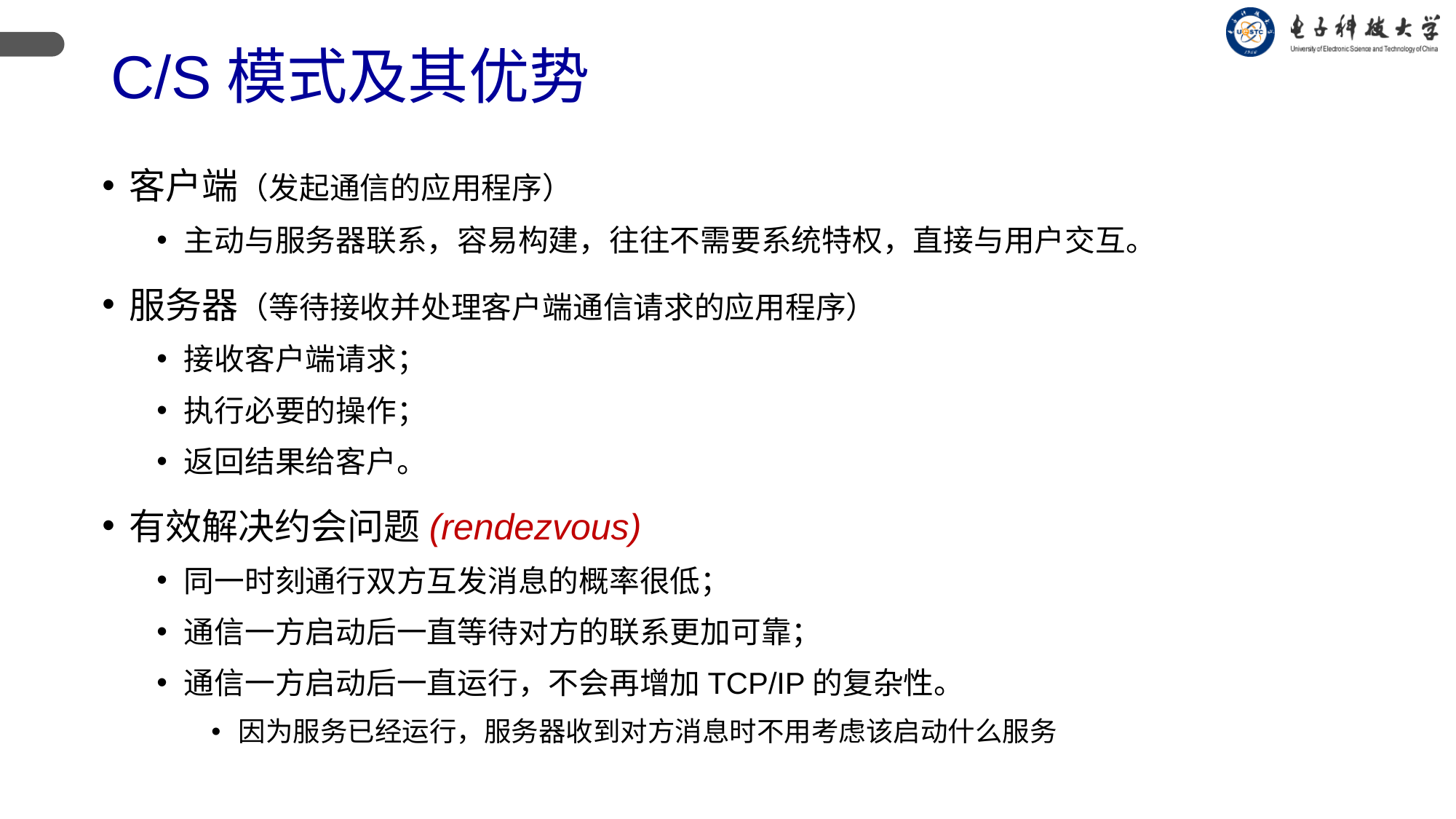

# C/S模式及其优势
客户端（发起通信的应用程序）
主动与服务器联系，容易构建，往往不需要系统特权，直接与用户交互。
服务器（等待接收并处理客户端通信请求的应用程序）
接收客户端请求；
执行必要的操作；
返回结果给客户。
有效解决约会问题(rendezvous)
同一时刻通行双方互发消息的概率很低；
通信一方启动后一直等待对方的联系更加可靠；
通信一方启动后一直运行，不会再增加TCP/IP的复杂性。
因为服务已经运行，服务器收到对方消息时不用考虑该启动什么服务